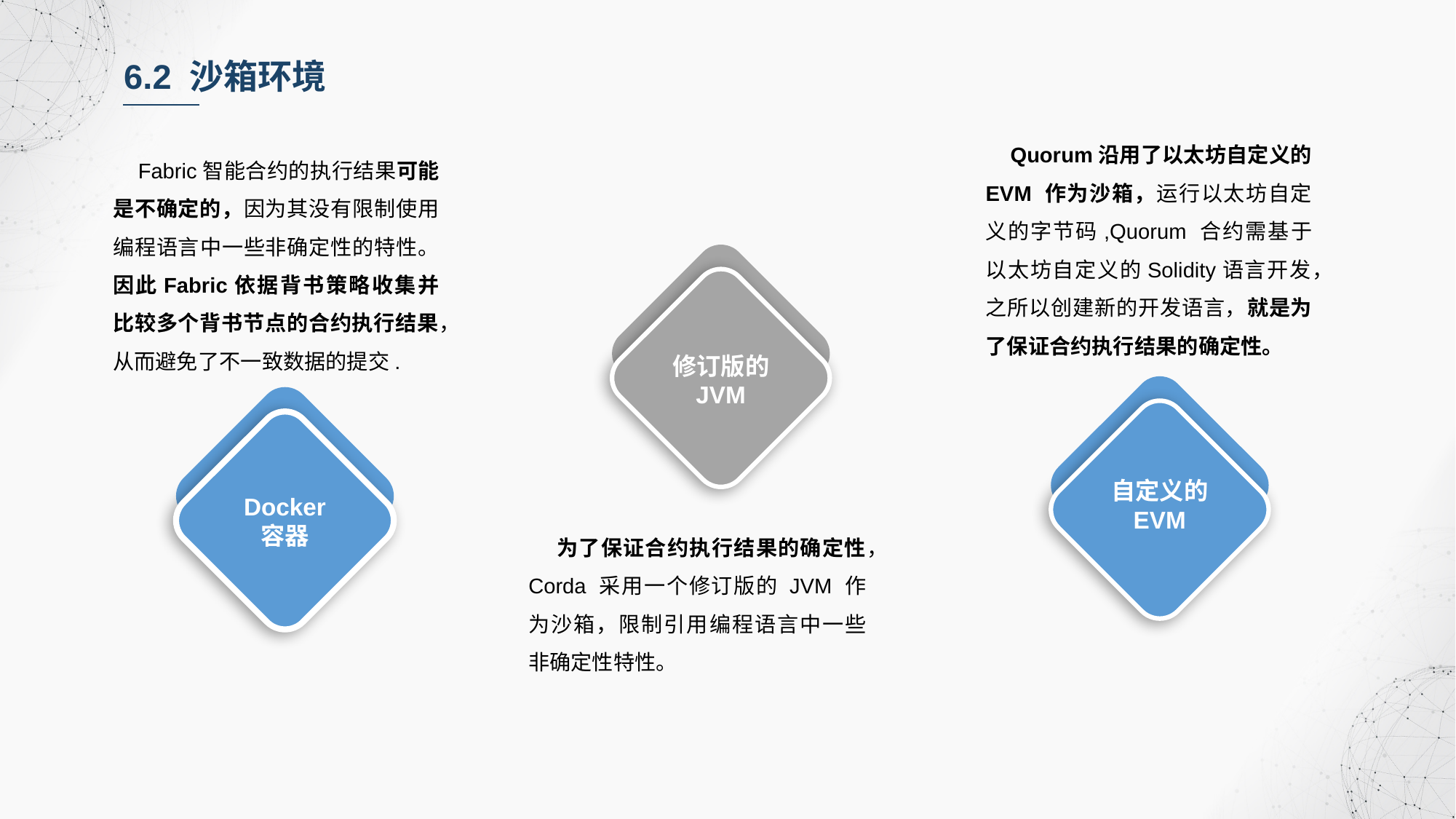

6.2 沙箱环境
    Quorum沿用了以太坊自定义的 EVM 作为沙箱，运行以太坊自定义的字节码,Quorum 合约需基于以太坊自定义的Solidity语言开发，之所以创建新的开发语言，就是为了保证合约执行结果的确定性。
    Fabric智能合约的执行结果可能是不确定的，因为其没有限制使用编程语言中一些非确定性的特性。因此Fabric依据背书策略收集并比较多个背书节点的合约执行结果，从而避免了不一致数据的提交.

修订版的 JVM

自定义的 EVM
Docker 容器
    为了保证合约执行结果的确定性，Corda 采用一个修订版的 JVM 作为沙箱，限制引用编程语言中一些非确定性特性。